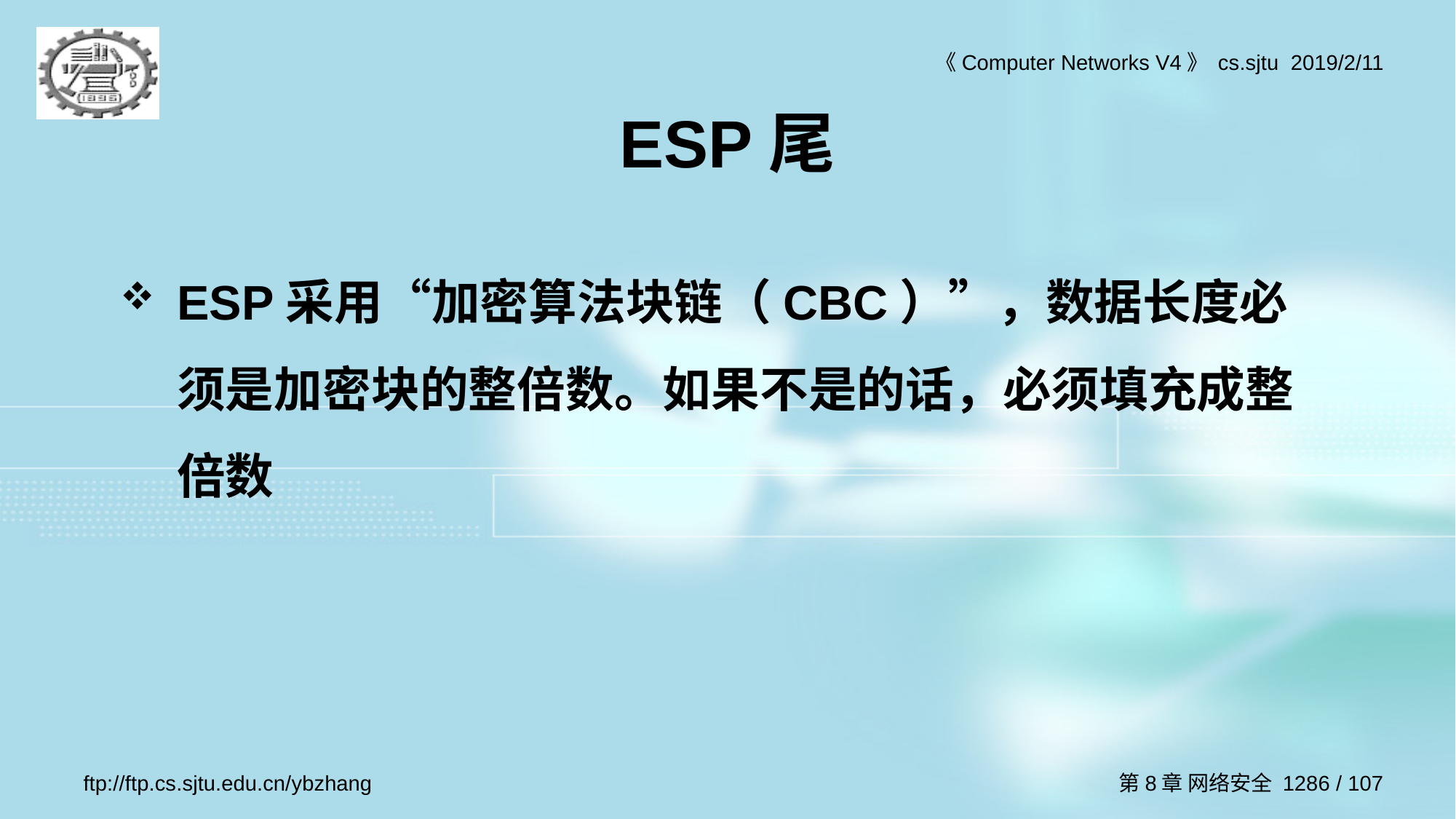

# ESP尾
ESP采用“加密算法块链（CBC）”，数据长度必须是加密块的整倍数。如果不是的话，必须填充成整倍数